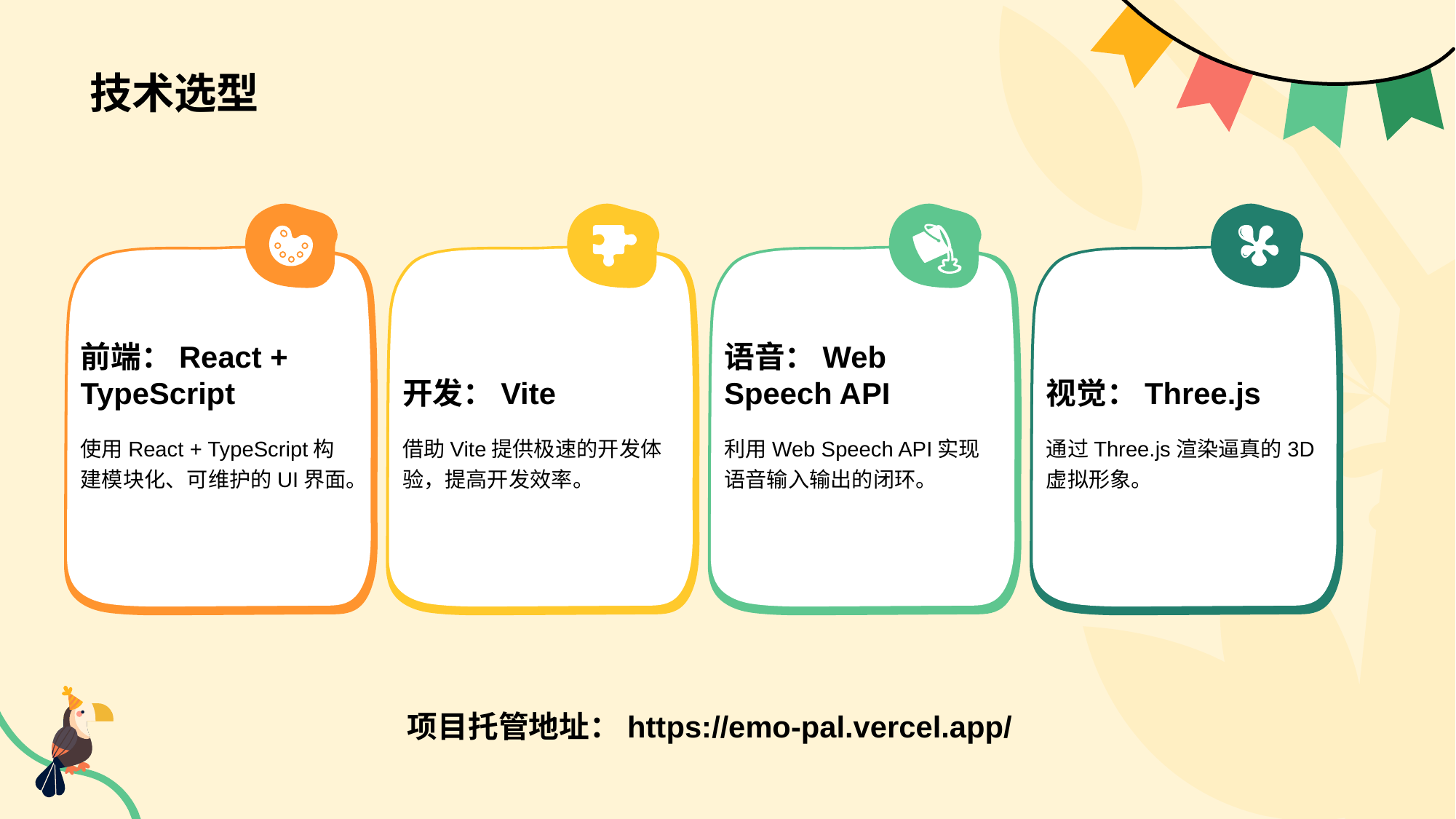

# 技术选型

前端：React + TypeScript
使用React + TypeScript构建模块化、可维护的UI界面。

开发：Vite
借助Vite提供极速的开发体验，提高开发效率。

语音：Web Speech API
利用Web Speech API实现语音输入输出的闭环。

视觉：Three.js
通过Three.js渲染逼真的3D虚拟形象。

项目托管地址：https://emo-pal.vercel.app/